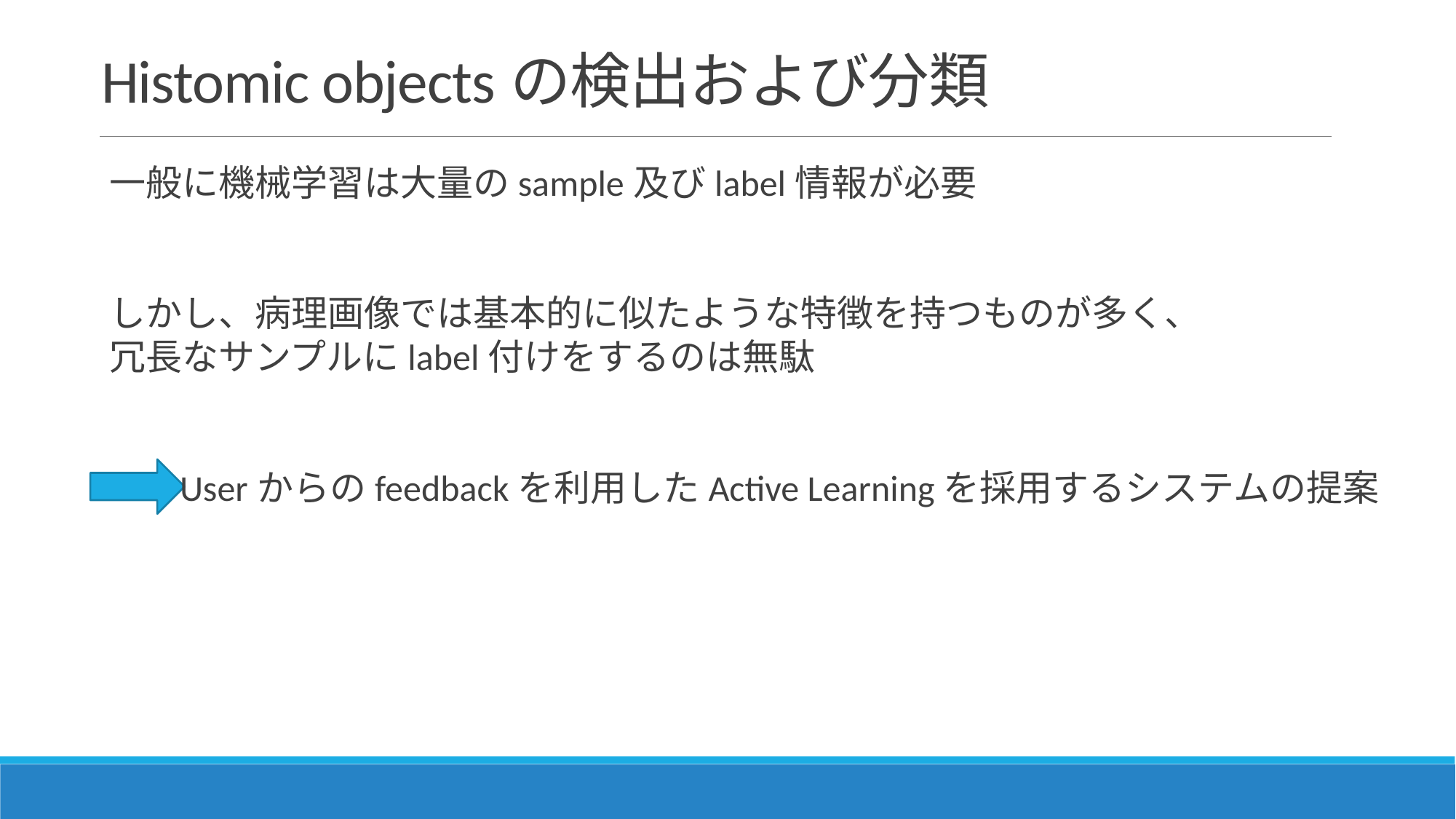

# Histomic objectsの検出および分類
一般に機械学習は大量のsample及びlabel情報が必要

しかし、病理画像では基本的に似たような特徴を持つものが多く、
冗長なサンプルにlabel付けをするのは無駄

Userからのfeedbackを利用したActive Learningを採用するシステムの提案